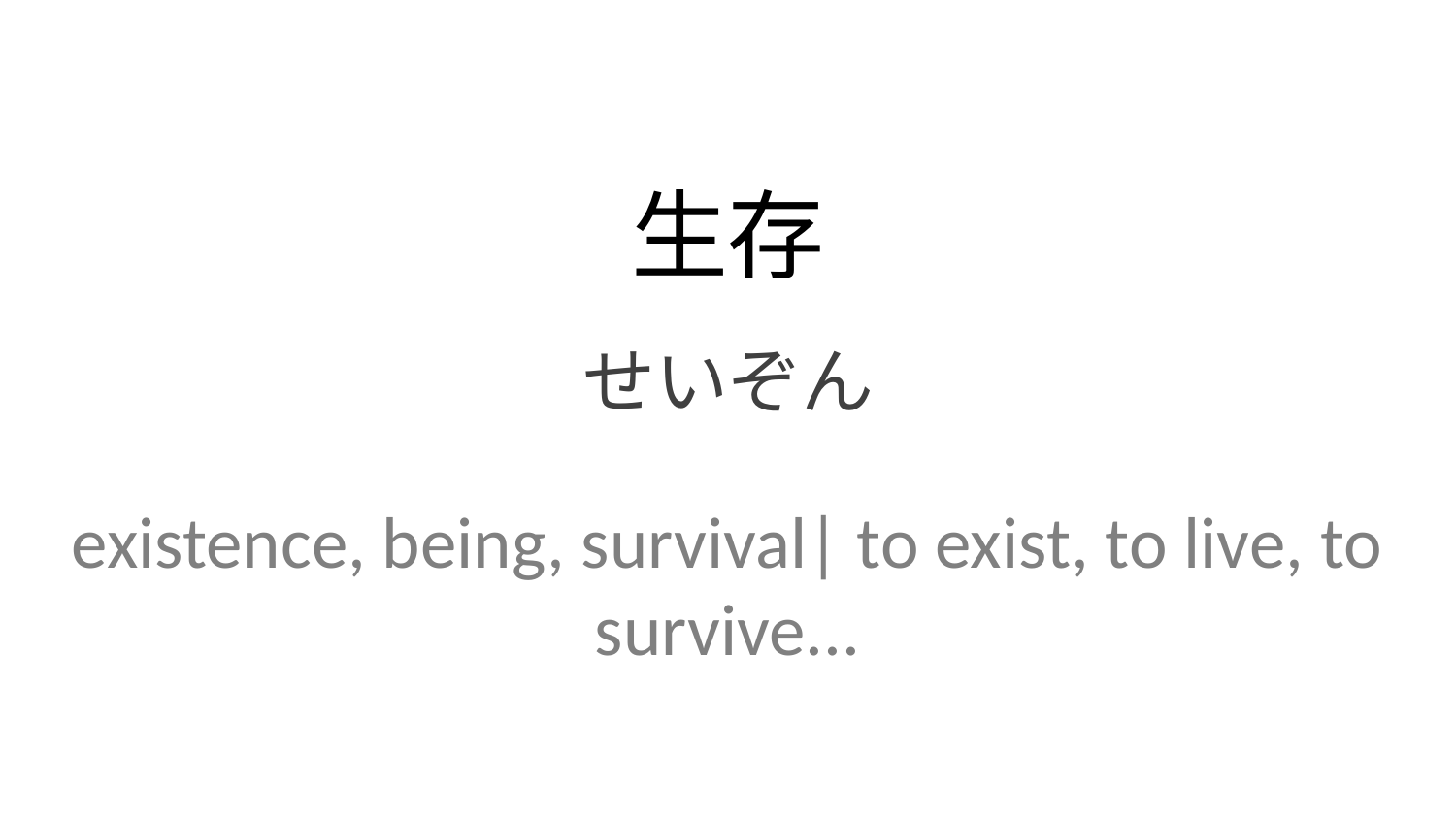

生存

せいぞん
existence, being, survival| to exist, to live, to survive...